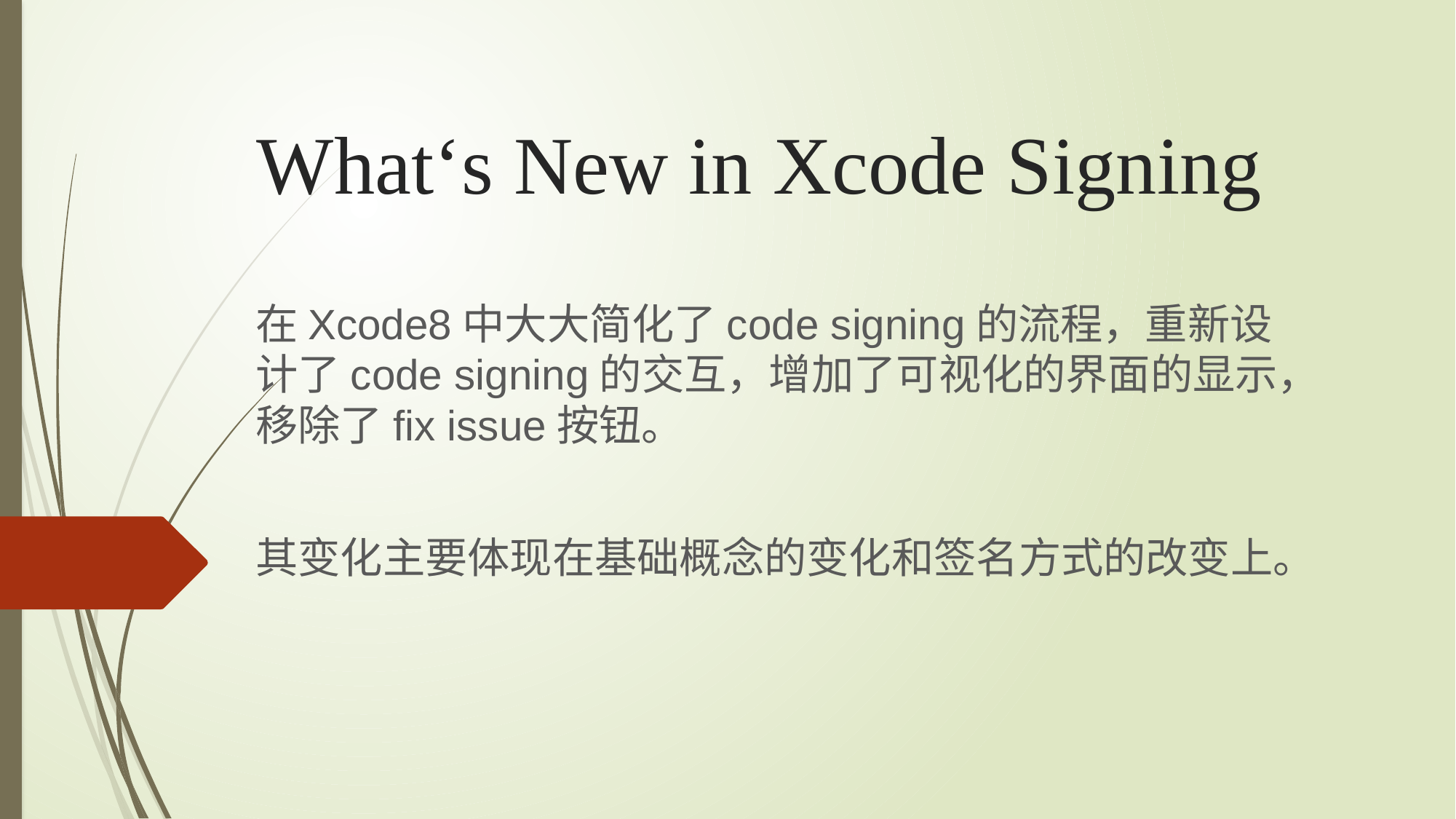

# What‘s New in Xcode Signing
在Xcode8中大大简化了code signing的流程，重新设计了code signing的交互，增加了可视化的界面的显示，移除了fix issue按钮。

其变化主要体现在基础概念的变化和签名方式的改变上。